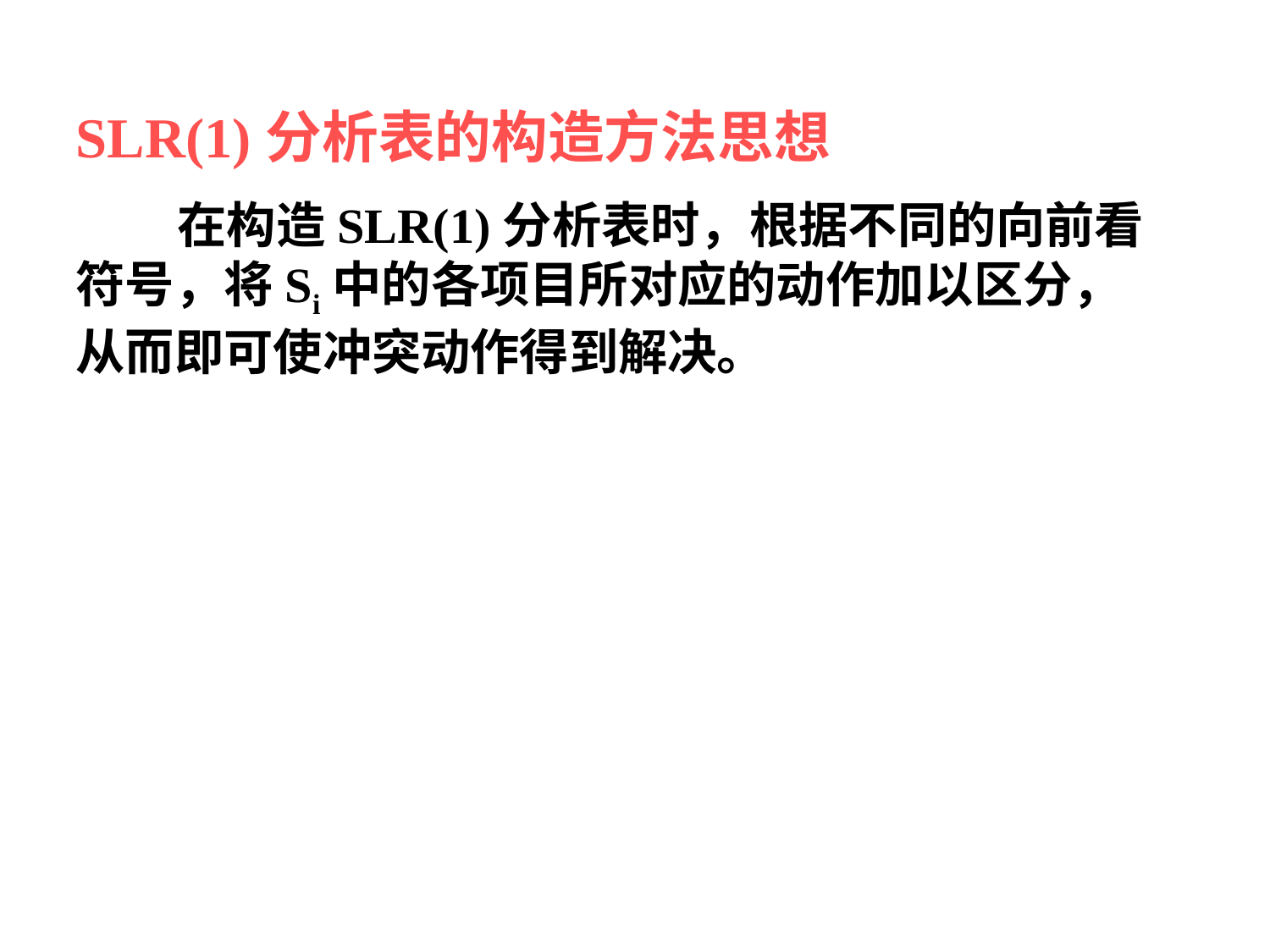

SLR(1)分析表的构造方法思想
        在构造SLR(1)分析表时，根据不同的向前看符号，将Si中的各项目所对应的动作加以区分，从而即可使冲突动作得到解决。